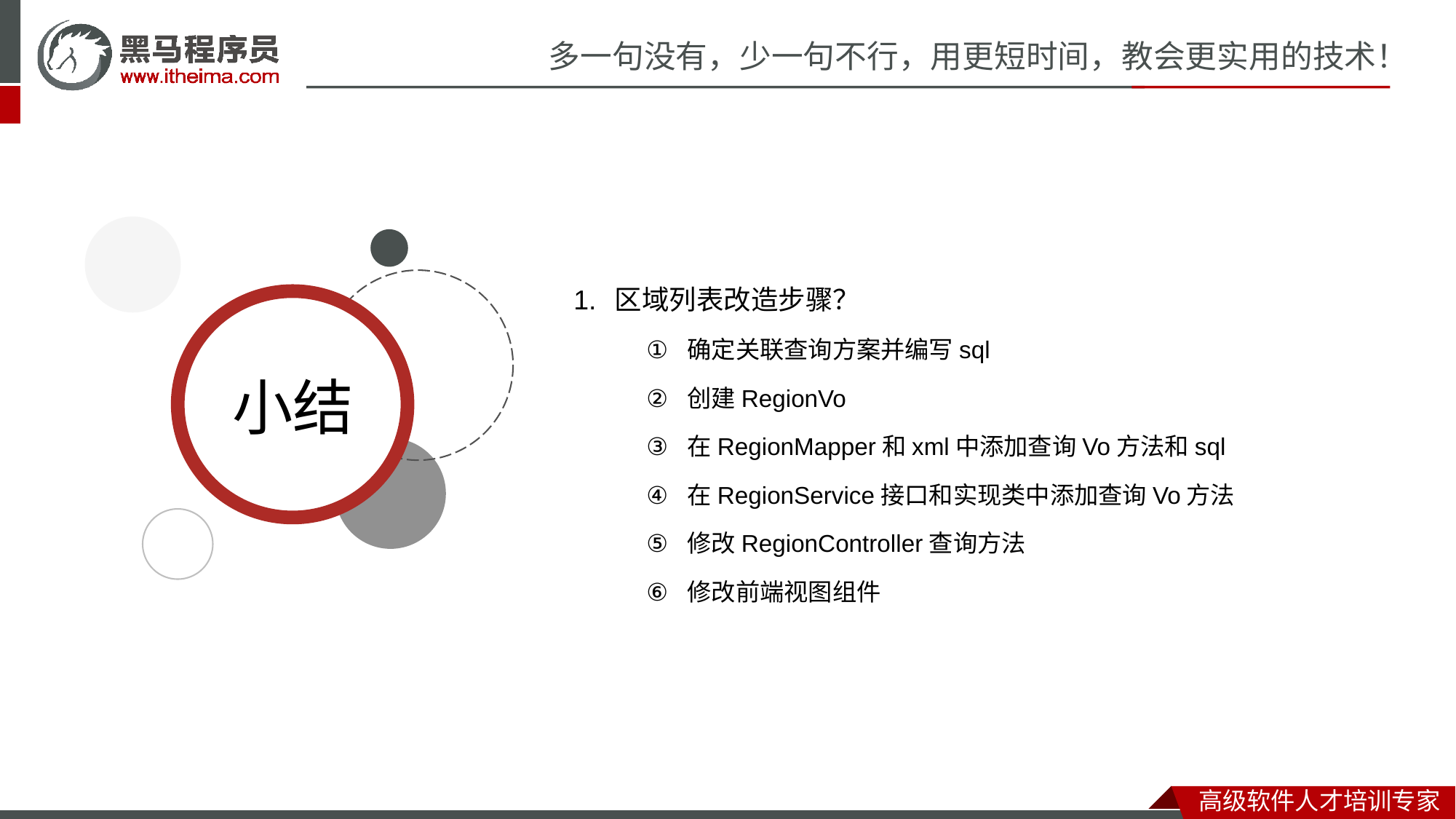

区域列表改造步骤？
确定关联查询方案并编写sql
创建RegionVo
在RegionMapper和xml中添加查询Vo方法和sql
在RegionService接口和实现类中添加查询Vo方法
修改RegionController查询方法
修改前端视图组件